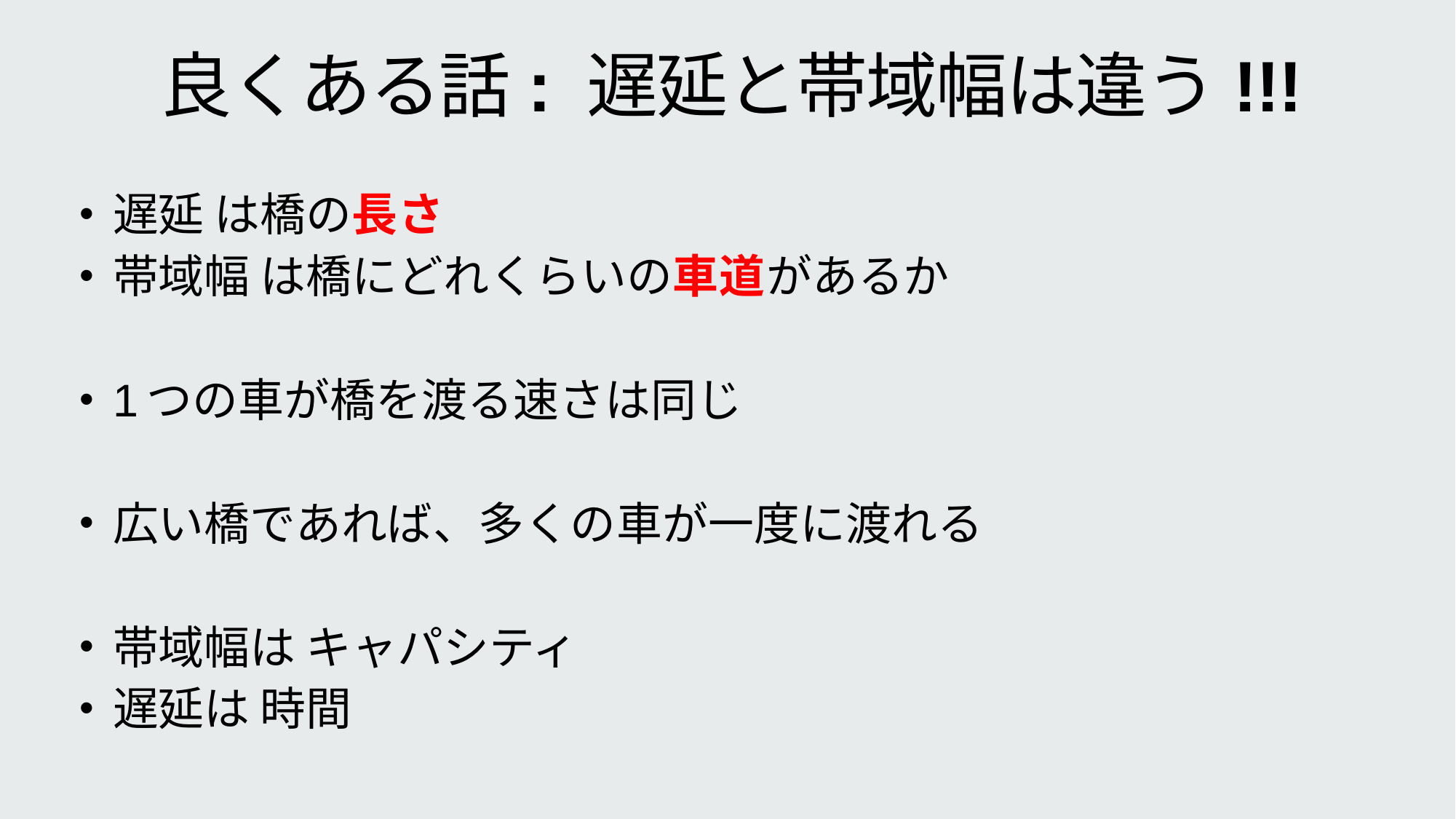

# 良くある話: 遅延と帯域幅は違う!!!
遅延 は橋の長さ
帯域幅 は橋にどれくらいの車道があるか

1つの車が橋を渡る速さは同じ

広い橋であれば、多くの車が一度に渡れる

帯域幅は キャパシティ
遅延は 時間